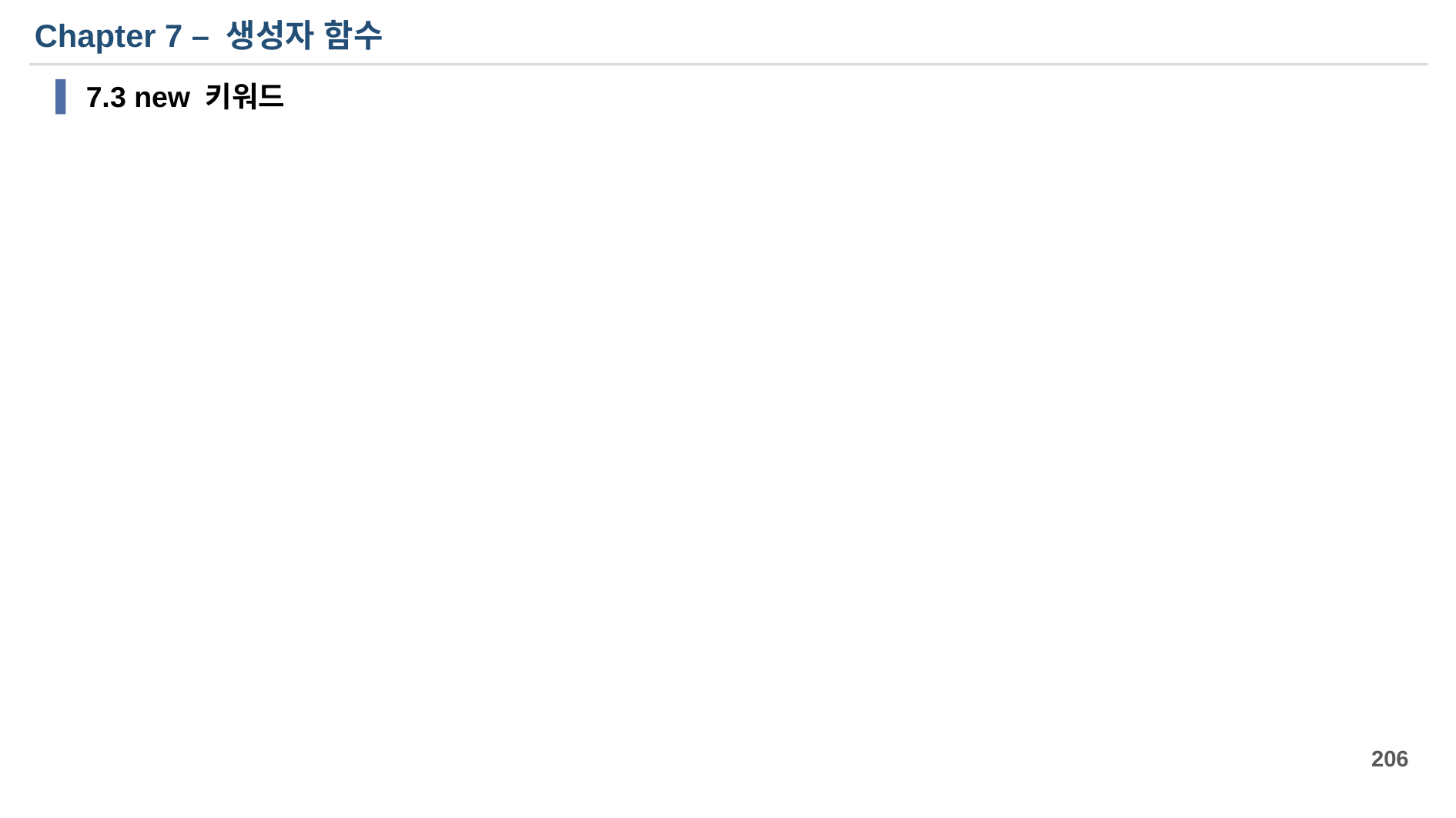

# Chapter 7 – 생성자 함수
7.3 new 키워드

206